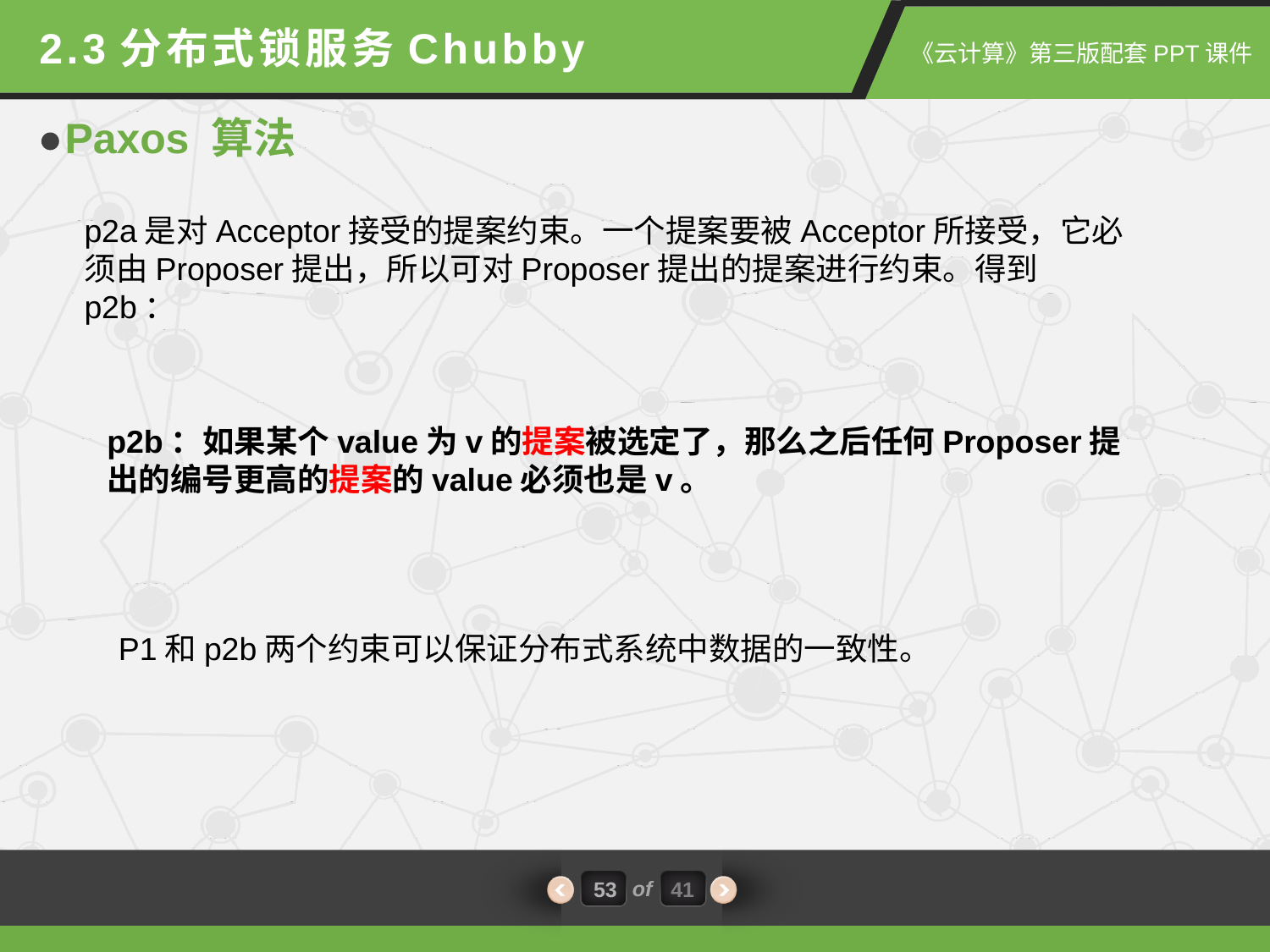

2.3分布式锁服务Chubby
Paxos 算法

p2a是对Acceptor接受的提案约束。一个提案要被Acceptor所接受，它必须由Proposer提出，所以可对Proposer提出的提案进行约束。得到p2b：
p2b：如果某个value为v的提案被选定了，那么之后任何Proposer提出的编号更高的提案的value必须也是v。
P1和p2b两个约束可以保证分布式系统中数据的一致性。
53